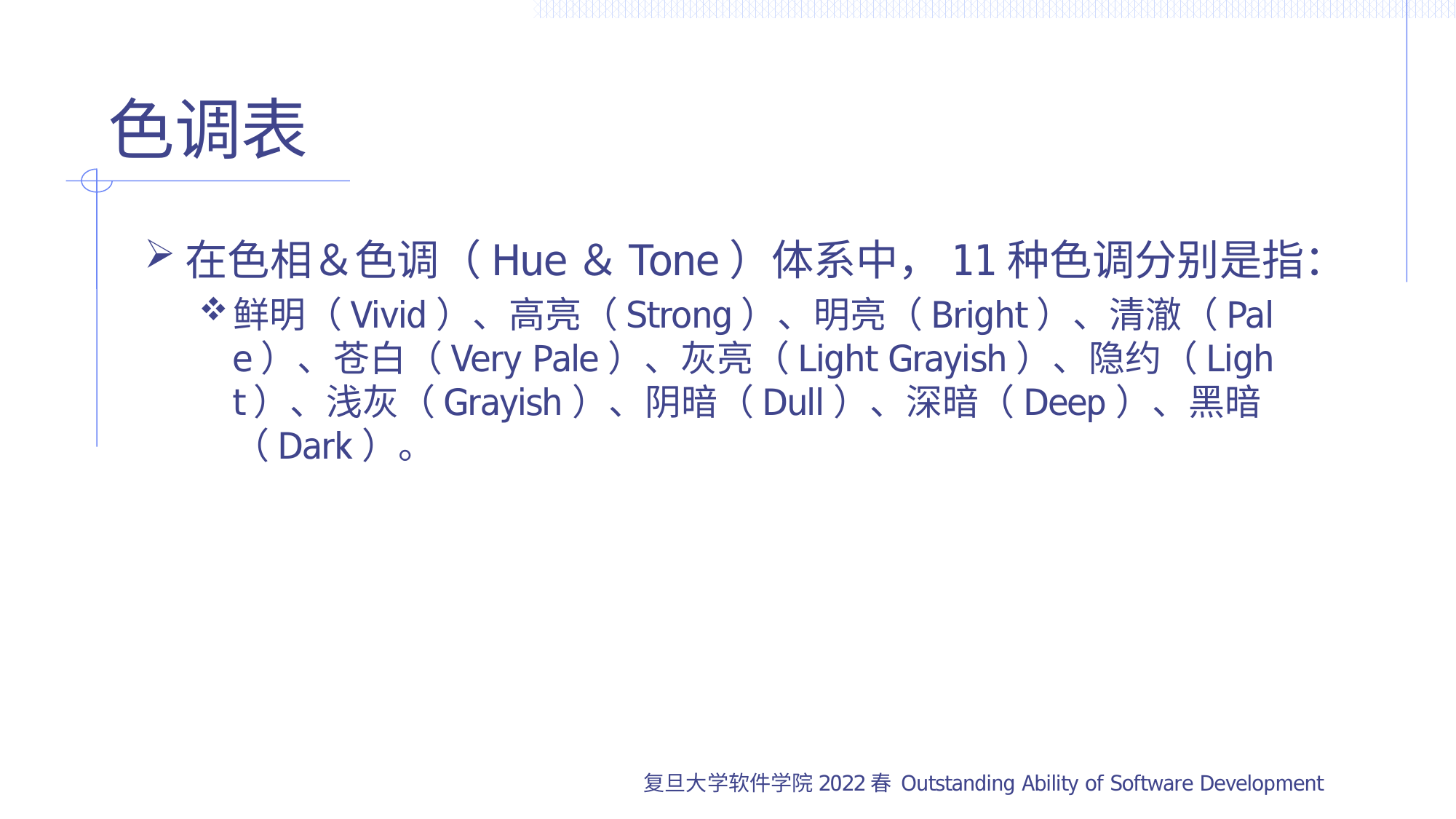

# 色调表
在色相＆色调（Hue＆Tone）体系中，11种色调分别是指：
鲜明（Vivid）、高亮（Strong）、明亮（Bright）、清澈（Pale）、苍白（Very Pale）、灰亮（Light Grayish）、隐约（Light）、浅灰（Grayish）、阴暗（Dull）、深暗（Deep）、黑暗（Dark）。